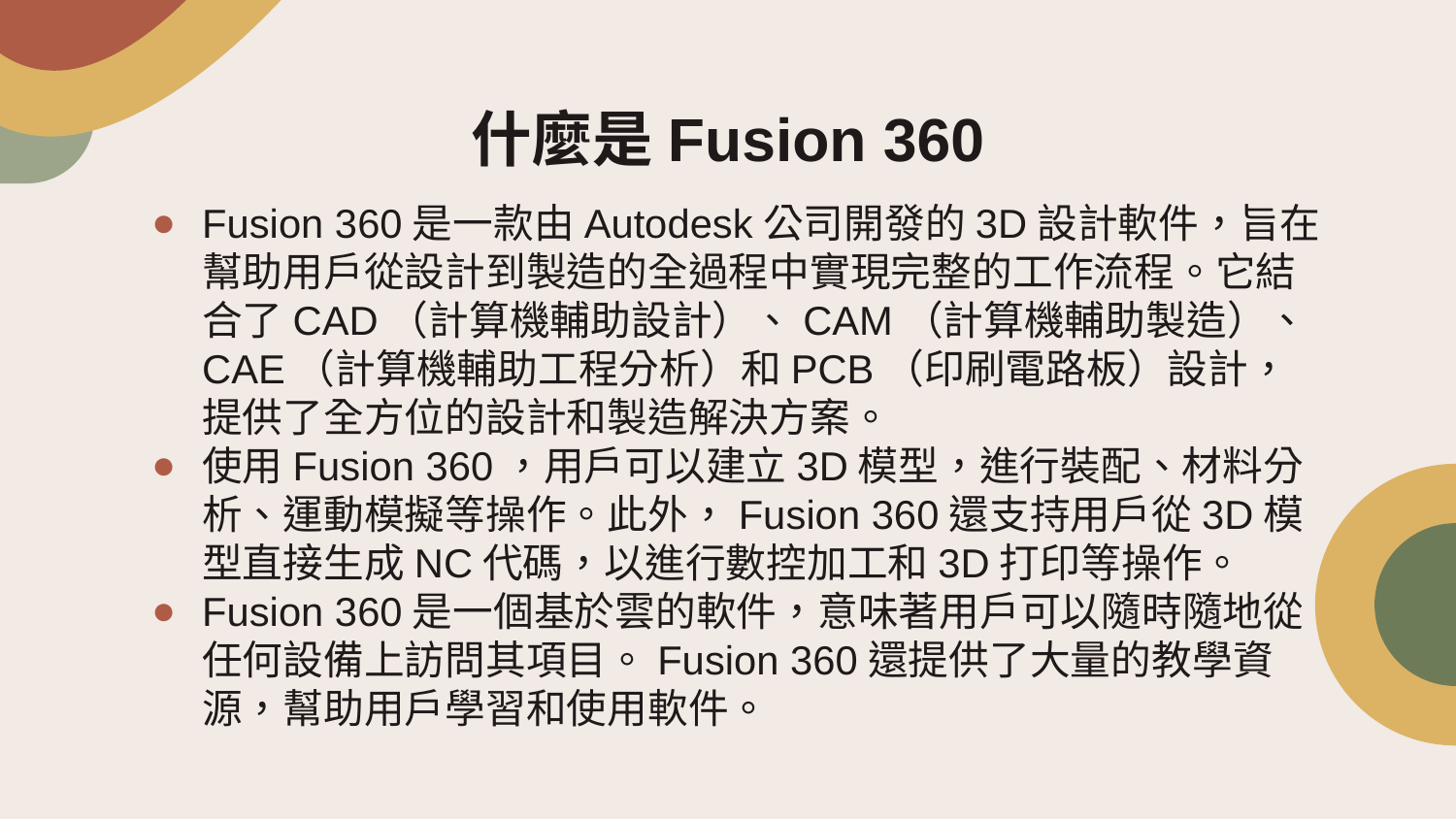

# 什麼是Fusion 360
Fusion 360是一款由Autodesk公司開發的3D設計軟件，旨在幫助用戶從設計到製造的全過程中實現完整的工作流程。它結合了CAD（計算機輔助設計）、CAM（計算機輔助製造）、CAE（計算機輔助工程分析）和PCB（印刷電路板）設計，提供了全方位的設計和製造解決方案。
使用Fusion 360，用戶可以建立3D模型，進行裝配、材料分析、運動模擬等操作。此外，Fusion 360還支持用戶從3D模型直接生成NC代碼，以進行數控加工和3D打印等操作。
Fusion 360是一個基於雲的軟件，意味著用戶可以隨時隨地從任何設備上訪問其項目。Fusion 360還提供了大量的教學資源，幫助用戶學習和使用軟件。